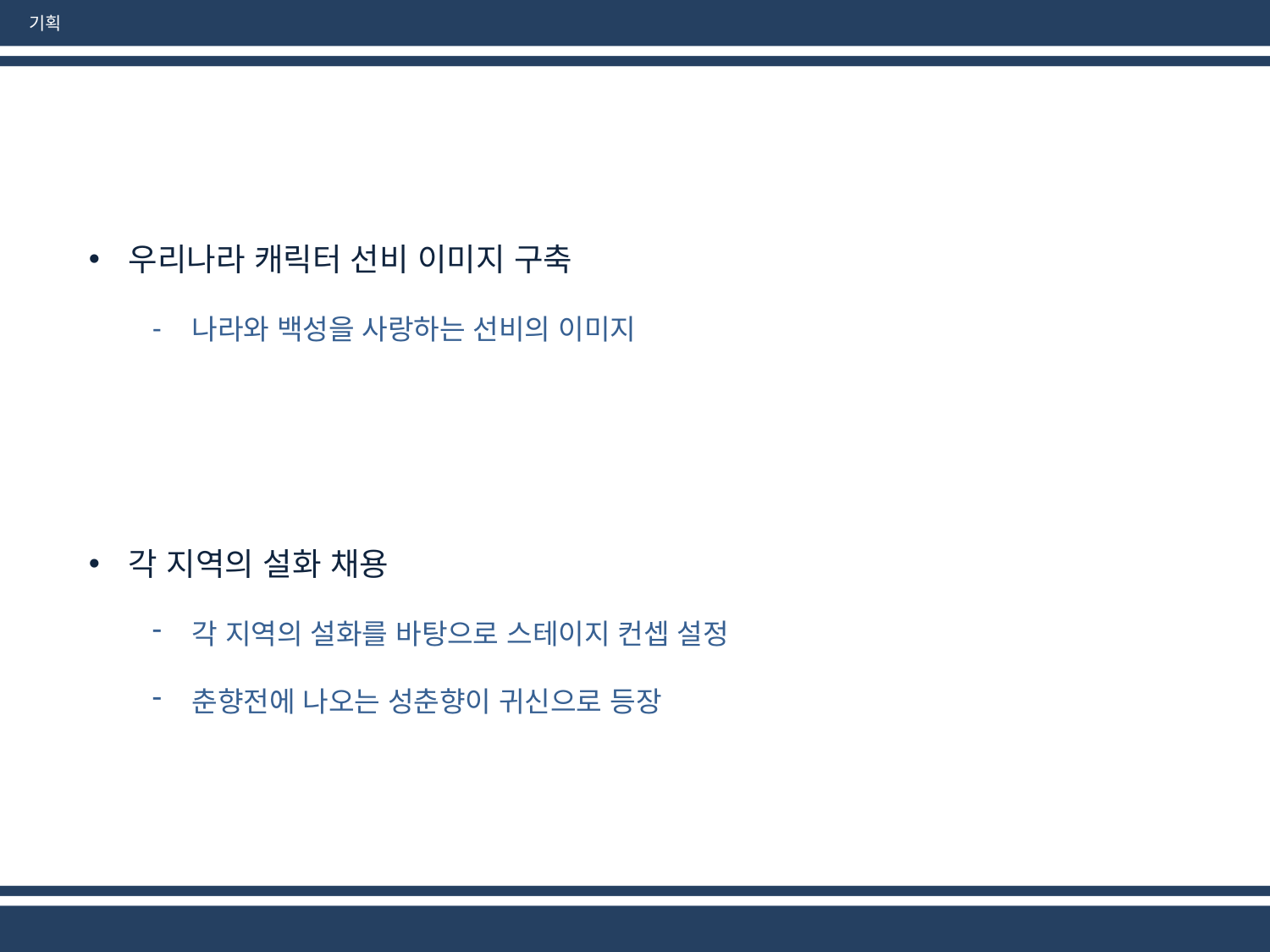

기획

우리나라 캐릭터 선비 이미지 구축

나라와 백성을 사랑하는 선비의 이미지
각 지역의 설화 채용

각 지역의 설화를 바탕으로 스테이지 컨셉 설정

춘향전에 나오는 성춘향이 귀신으로 등장